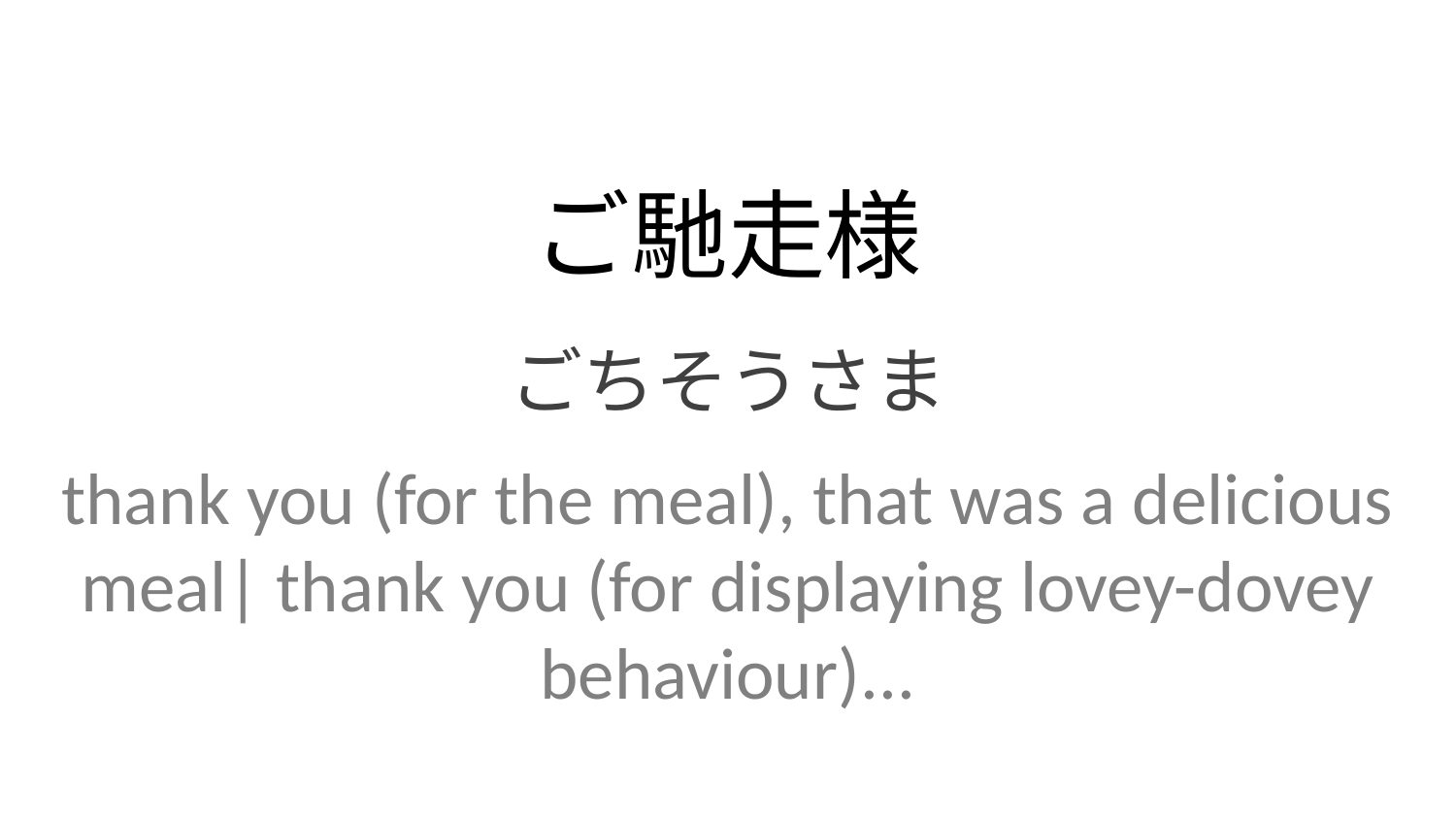

ご馳走様

ごちそうさま
thank you (for the meal), that was a delicious meal| thank you (for displaying lovey-dovey behaviour)...